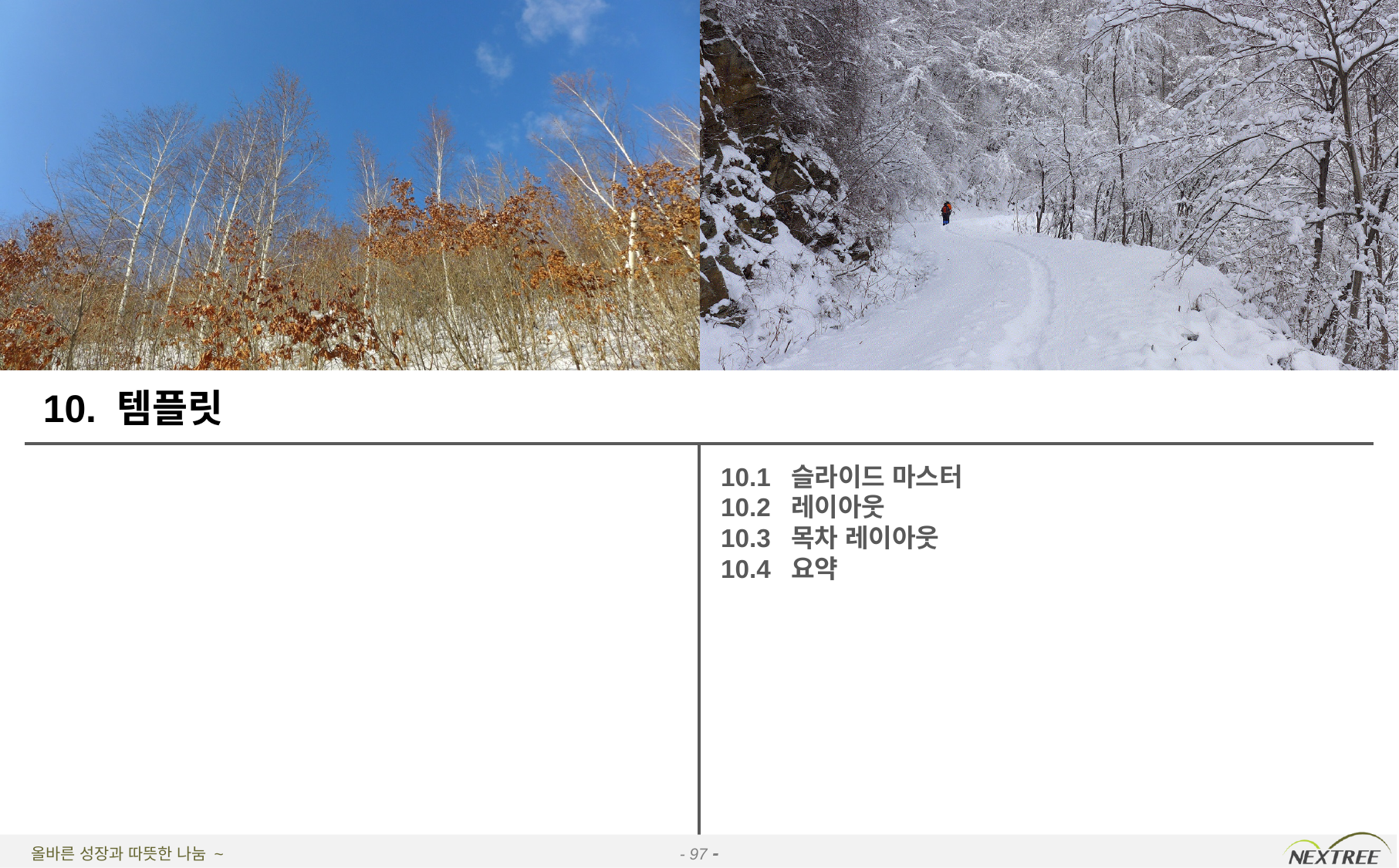

# 10. 템플릿
10.1  슬라이드 마스터
10.2  레이아웃
10.3  목차 레이아웃
10.4  요약